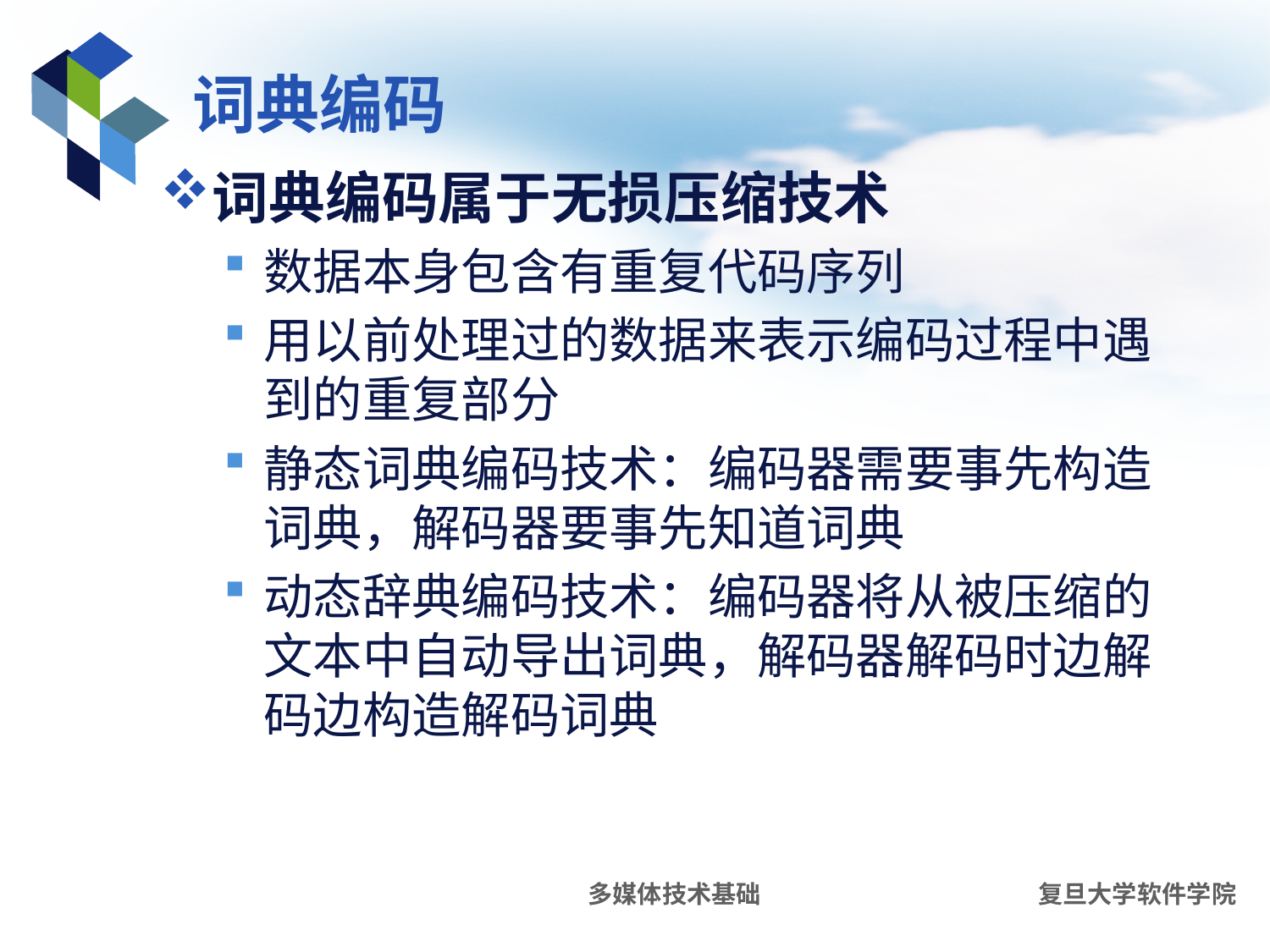

# 词典编码
词典编码属于无损压缩技术
数据本身包含有重复代码序列
用以前处理过的数据来表示编码过程中遇到的重复部分
静态词典编码技术：编码器需要事先构造词典，解码器要事先知道词典
动态辞典编码技术：编码器将从被压缩的文本中自动导出词典，解码器解码时边解码边构造解码词典
多媒体技术基础